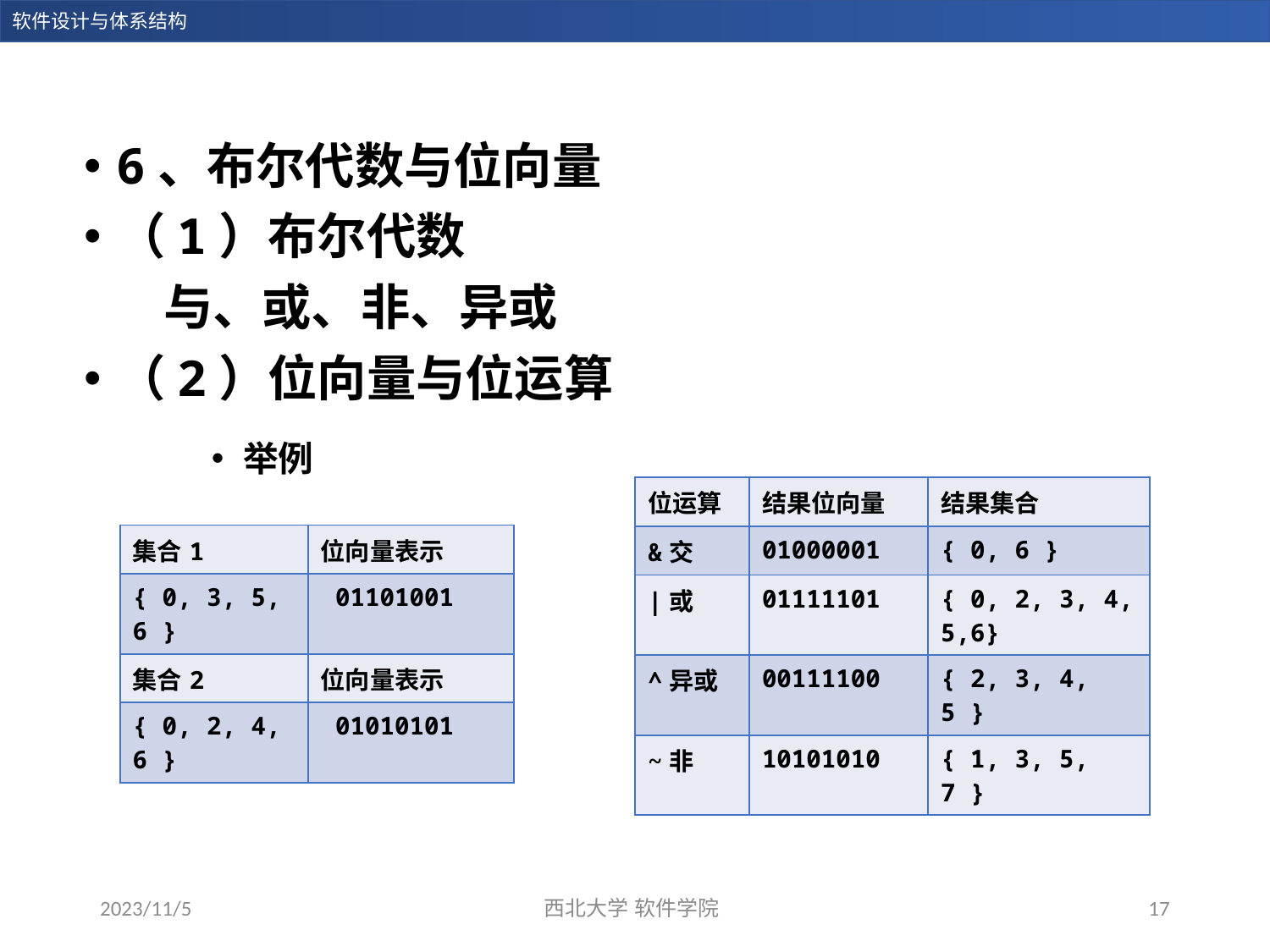

6、布尔代数与位向量
（1）布尔代数
      与、或、非、异或
（2）位向量与位运算
举例

| 位运算 | 结果位向量 | 结果集合 |
| --- | --- | --- |
| &交 | 01000001 | { 0, 6 } |
| |或 | 01111101 | { 0, 2, 3, 4, 5,6} |
| ^异或 | 00111100 | { 2, 3, 4, 5 } |
| ~非 | 10101010 | { 1, 3, 5, 7 } |
| 集合1 | 位向量表示 |
| --- | --- |
| { 0, 3, 5, 6 } | 01101001 |
| 集合2 | 位向量表示 |
| { 0, 2, 4, 6 } | 01010101 |
2023/11/5
西北大学 软件学院
17